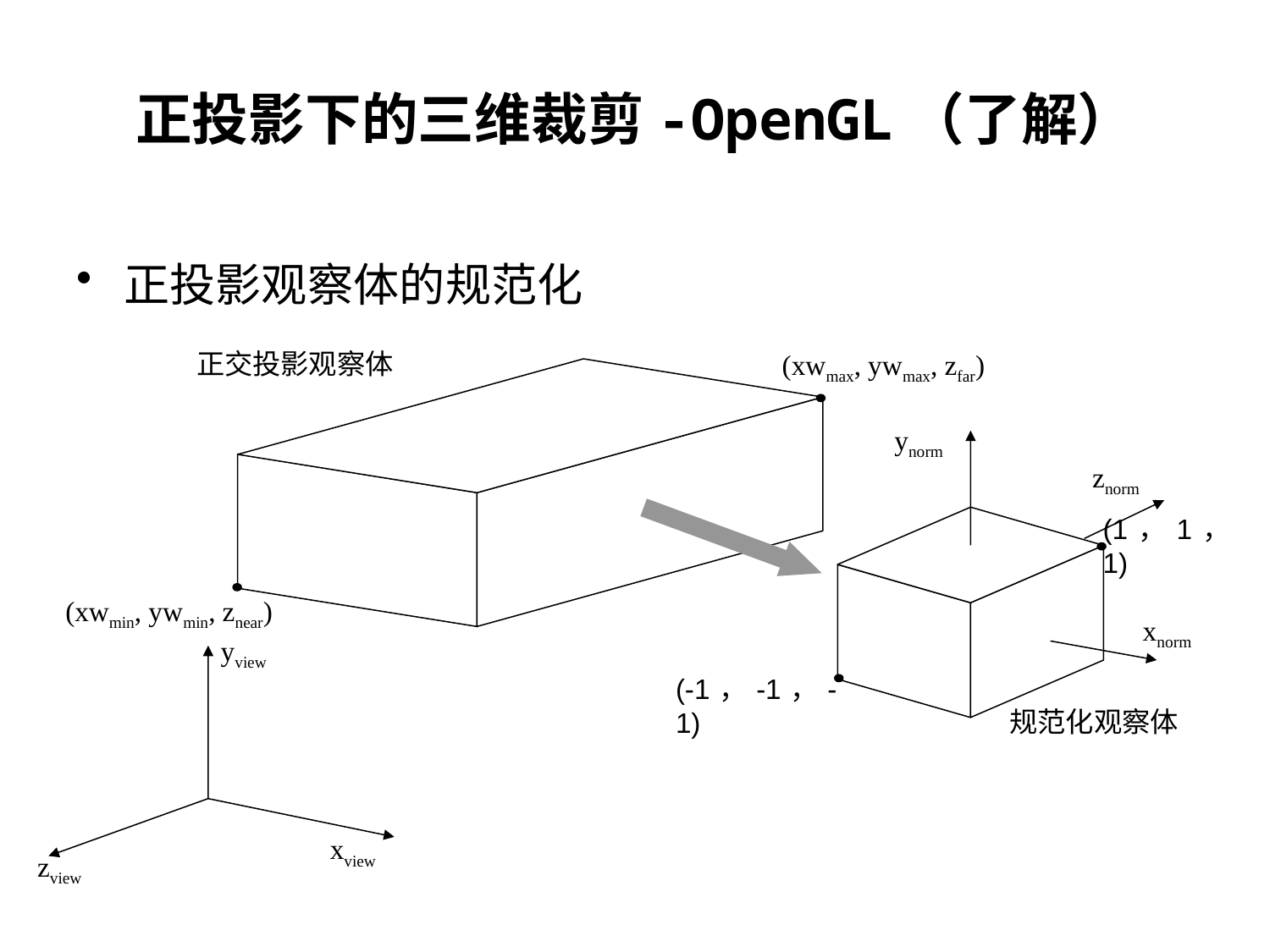

# 正投影下的三维裁剪-OpenGL（了解）
正投影观察体的规范化
正交投影观察体
(xwmax, ywmax, zfar)
(xwmin, ywmin, znear)

ynorm
znorm
(1，1，1)
xnorm
(-1，-1，-1)
规范化观察体

yview
xview
zview